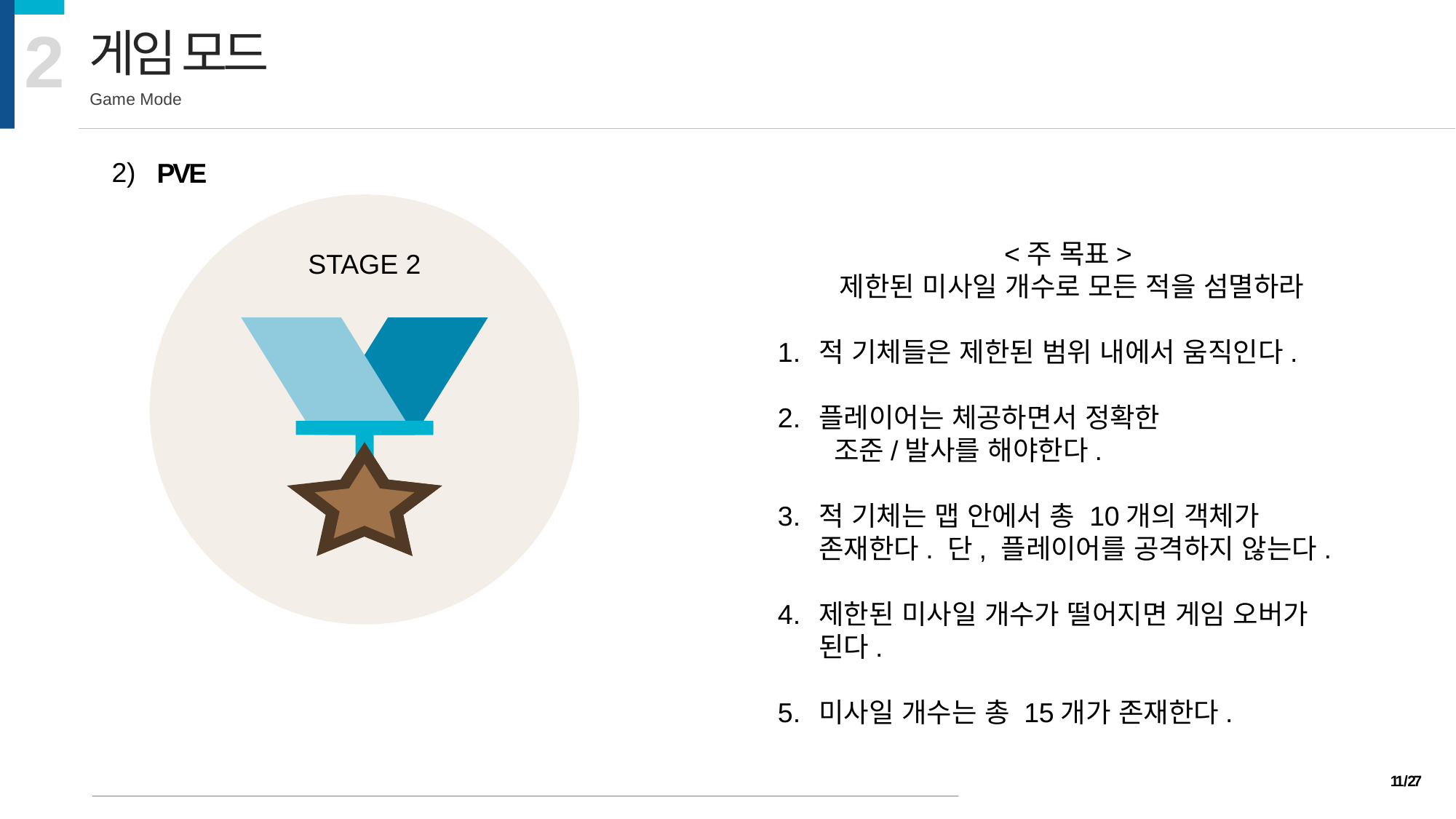

2
게임 모드
Game Mode
2)
PVE

STAGE 2

<주 목표>
제한된 미사일 개수로 모든 적을 섬멸하라

적 기체들은 제한된 범위 내에서 움직인다.

플레이어는 체공하면서 정확한 		   조준/발사를 해야한다.

적 기체는 맵 안에서 총 10개의 객체가 존재한다. 단, 플레이어를 공격하지 않는다.

제한된 미사일 개수가 떨어지면 게임 오버가 된다.

미사일 개수는 총 15개가 존재한다.

11 / 27